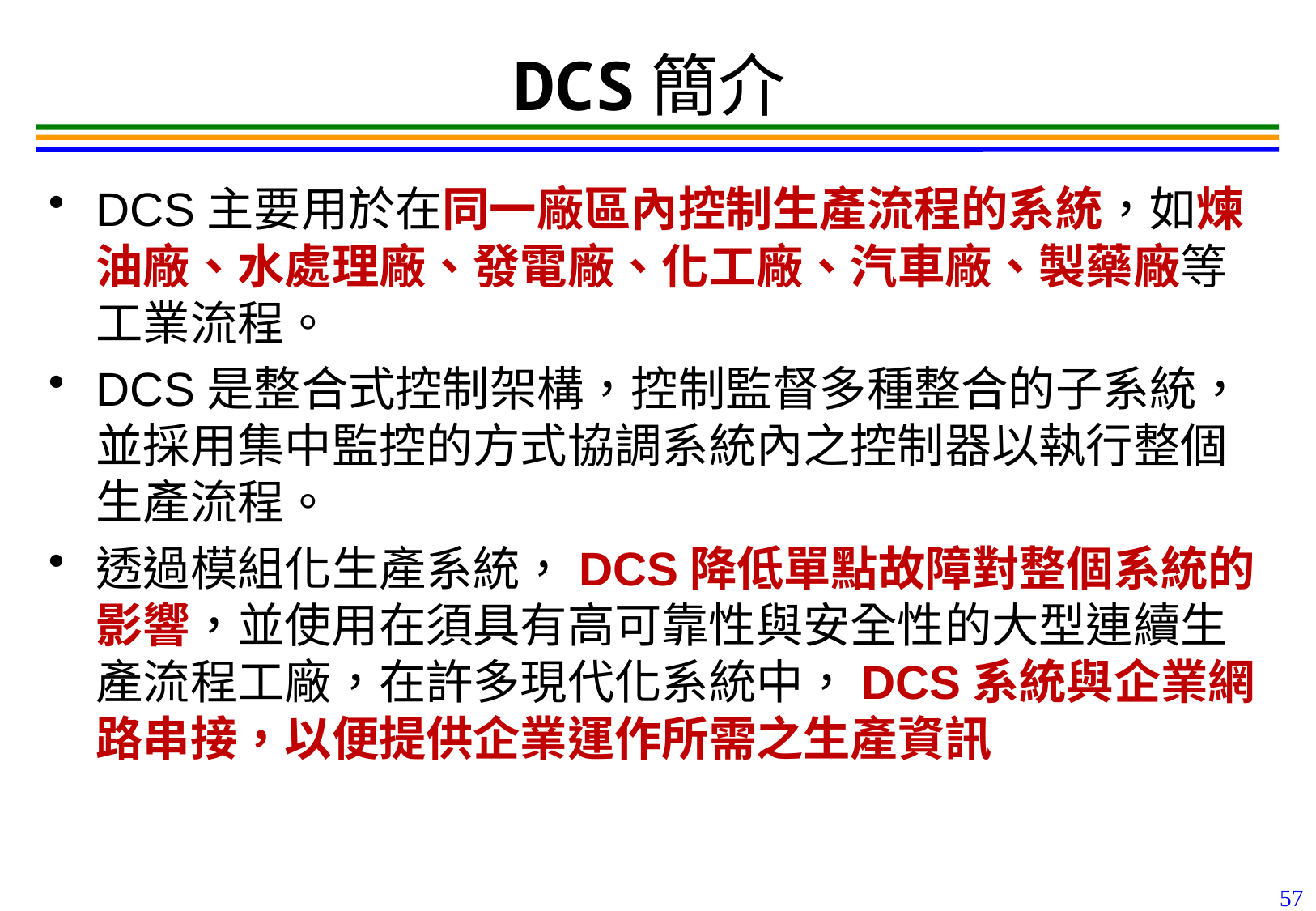

57
# DCS簡介
DCS主要用於在同一廠區內控制生產流程的系統，如煉油廠、水處理廠、發電廠、化工廠、汽車廠、製藥廠等工業流程。
DCS是整合式控制架構，控制監督多種整合的子系統，並採用集中監控的方式協調系統內之控制器以執行整個生產流程。
透過模組化生產系統，DCS降低單點故障對整個系統的影響，並使用在須具有高可靠性與安全性的大型連續生產流程工廠，在許多現代化系統中，DCS系統與企業網路串接，以便提供企業運作所需之生產資訊